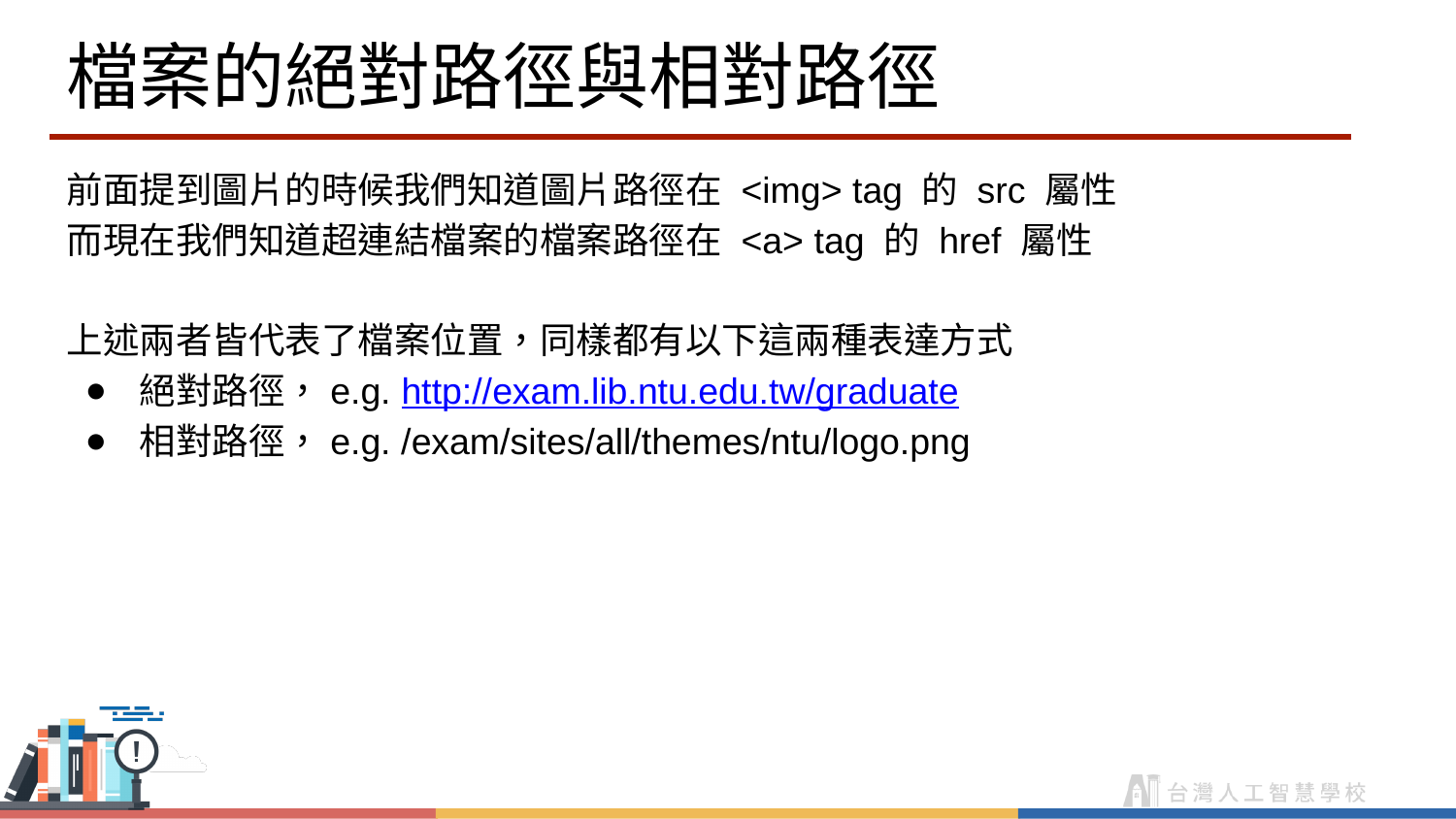

# 檔案的絕對路徑與相對路徑
前面提到圖片的時候我們知道圖片路徑在 <img> tag 的 src 屬性
而現在我們知道超連結檔案的檔案路徑在 <a> tag 的 href 屬性

上述兩者皆代表了檔案位置，同樣都有以下這兩種表達方式
絕對路徑，e.g. http://exam.lib.ntu.edu.tw/graduate
相對路徑，e.g. /exam/sites/all/themes/ntu/logo.png